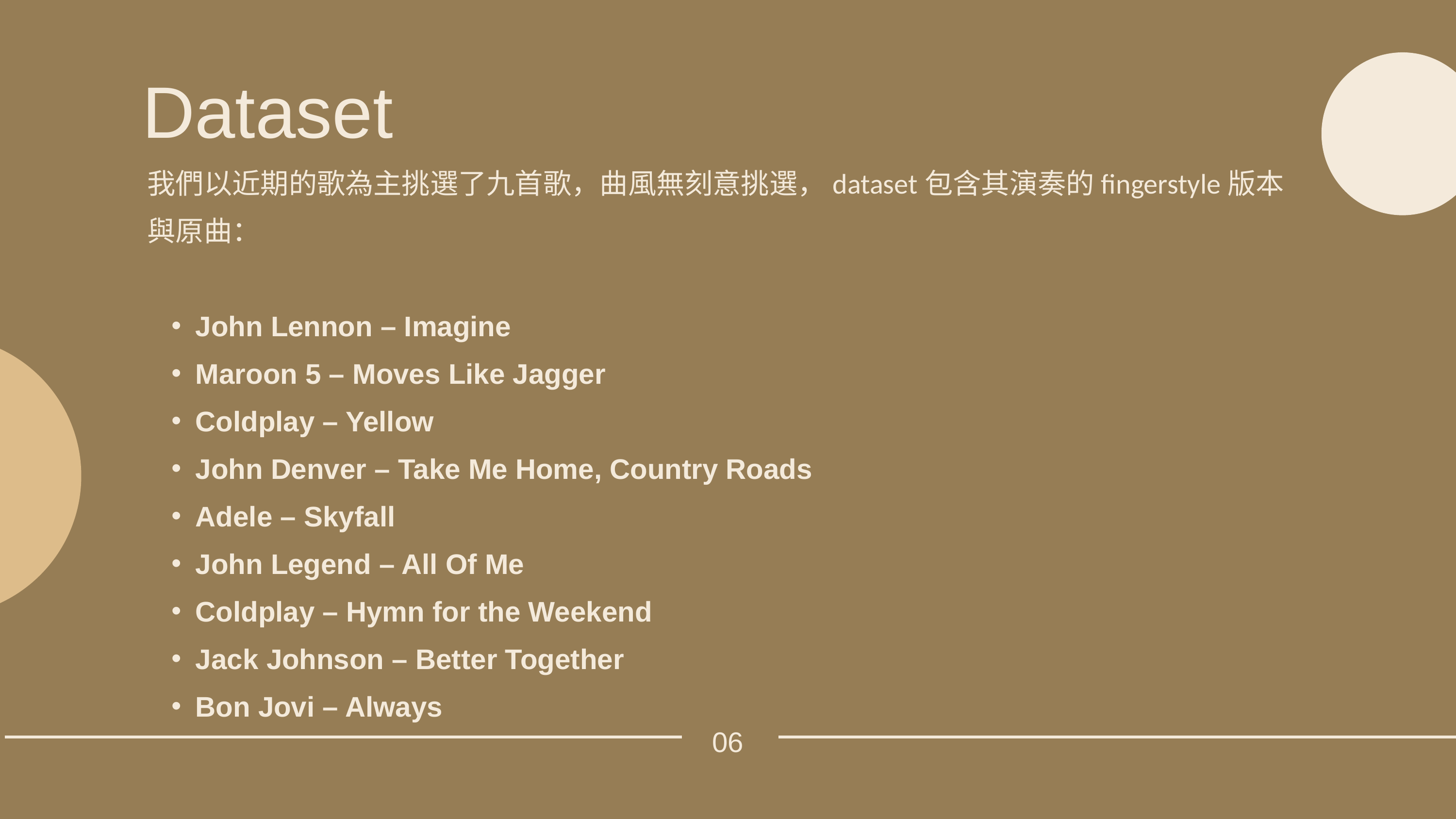

Dataset

我們以近期的歌為主挑選了九首歌，曲風無刻意挑選，dataset包含其演奏的fingerstyle版本與原曲：

John Lennon – Imagine
Maroon 5 – Moves Like Jagger
Coldplay – Yellow
John Denver – Take Me Home, Country Roads
Adele – Skyfall
John Legend – All Of Me
Coldplay – Hymn for the Weekend
Jack Johnson – Better Together
Bon Jovi – Always

06